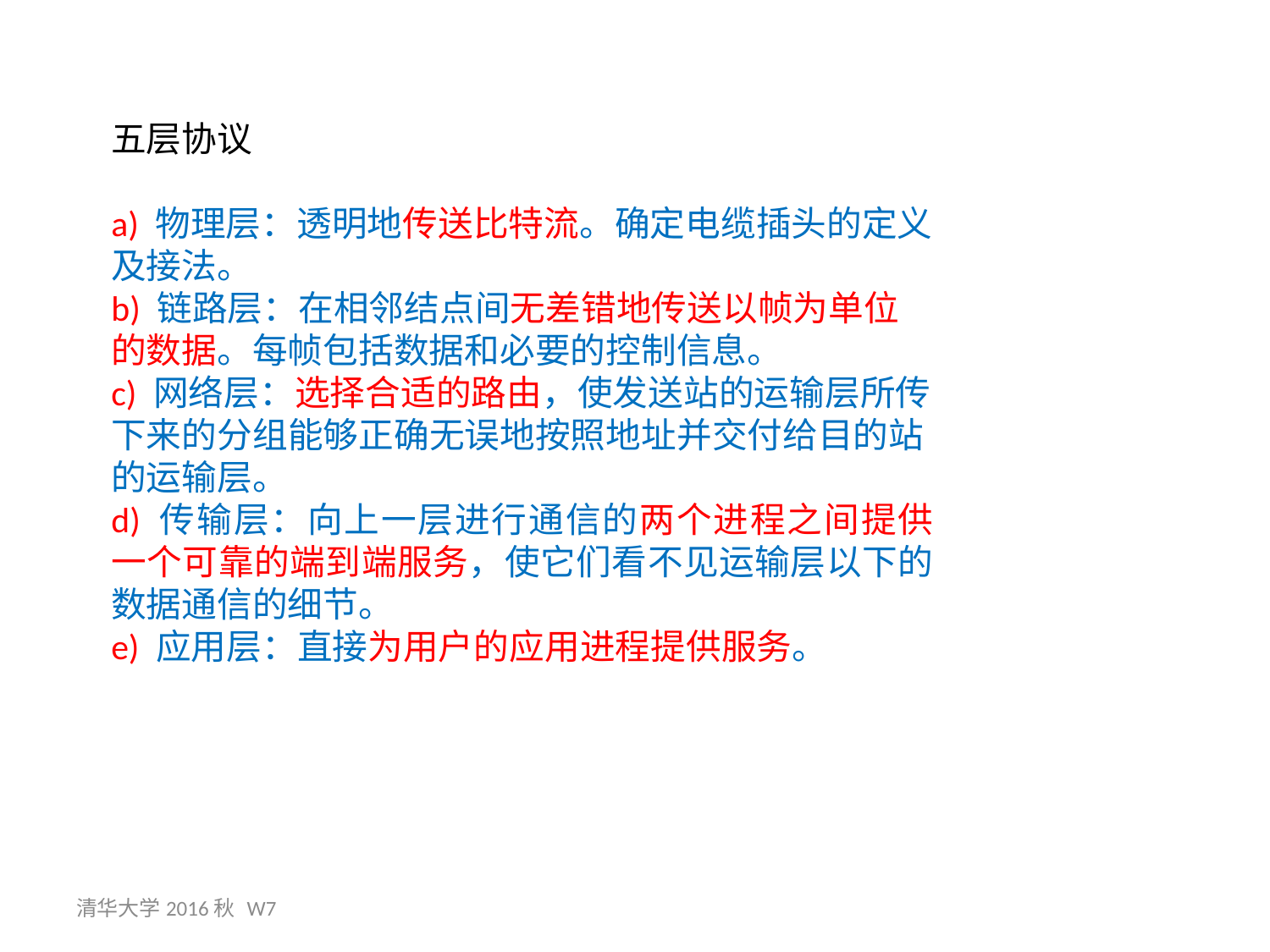

五层协议

a) 物理层：透明地传送比特流。确定电缆插头的定义及接法。
b) 链路层：在相邻结点间无差错地传送以帧为单位的数据。每帧包括数据和必要的控制信息。
c) 网络层：选择合适的路由，使发送站的运输层所传下来的分组能够正确无误地按照地址并交付给目的站的运输层。
d) 传输层：向上一层进行通信的两个进程之间提供一个可靠的端到端服务，使它们看不见运输层以下的数据通信的细节。
e) 应用层：直接为用户的应用进程提供服务。
清华大学2016秋 W7
21